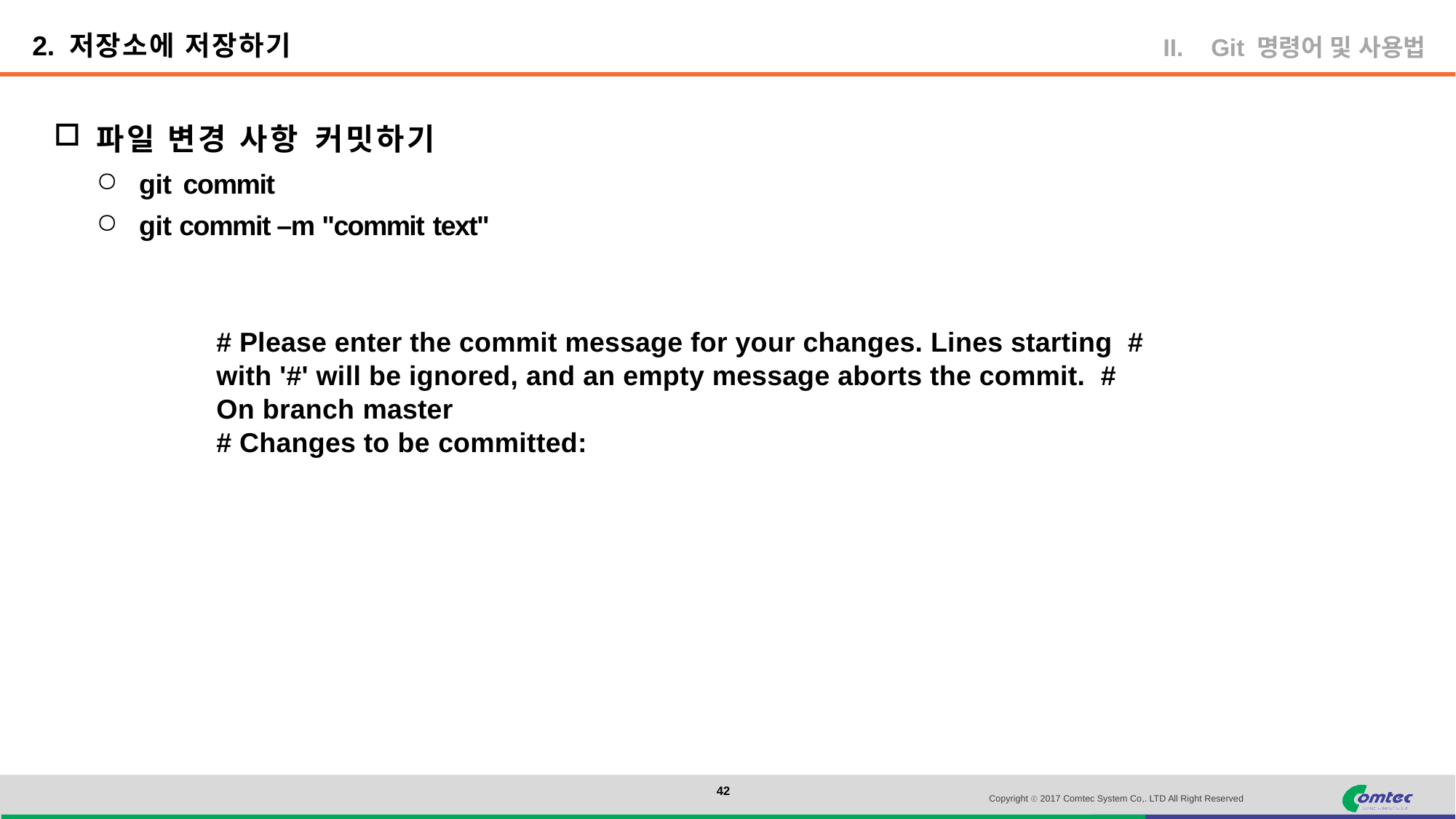

2. 저장소에 저장하기
Git 명령어 및 사용법
파일 변경 사항 커밋하기
git commit
git commit –m "commit text"

# Please enter the commit message for your changes. Lines starting  # with '#' will be ignored, and an empty message aborts the commit.  # On branch master
# Changes to be committed: